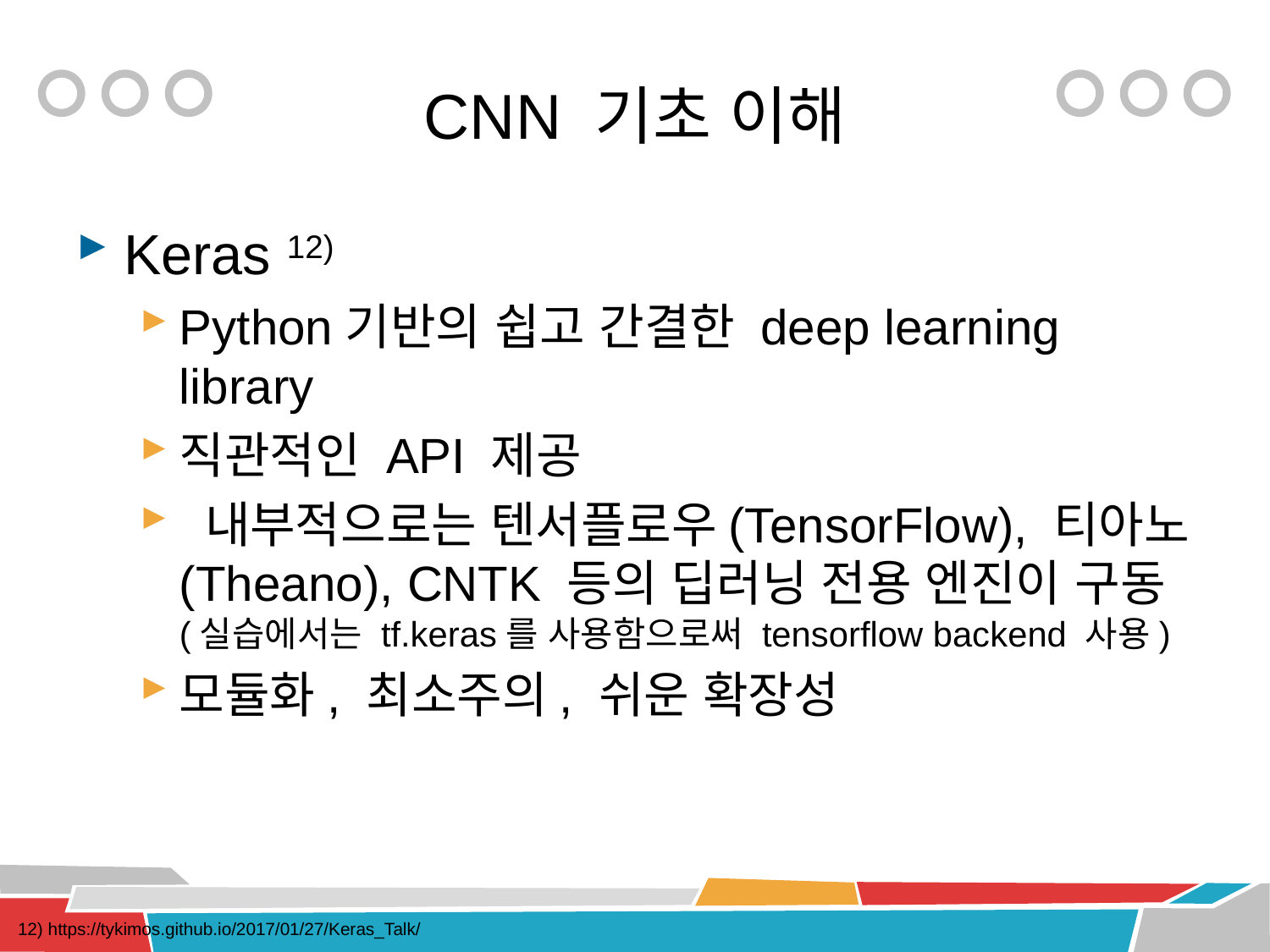

# CNN 기초 이해
Keras 12)
Python기반의 쉽고 간결한 deep learning library
직관적인 API 제공
 내부적으로는 텐서플로우(TensorFlow), 티아노(Theano), CNTK 등의 딥러닝 전용 엔진이 구동 (실습에서는 tf.keras를 사용함으로써 tensorflow backend 사용)
모듈화, 최소주의, 쉬운 확장성
12) https://tykimos.github.io/2017/01/27/Keras_Talk/